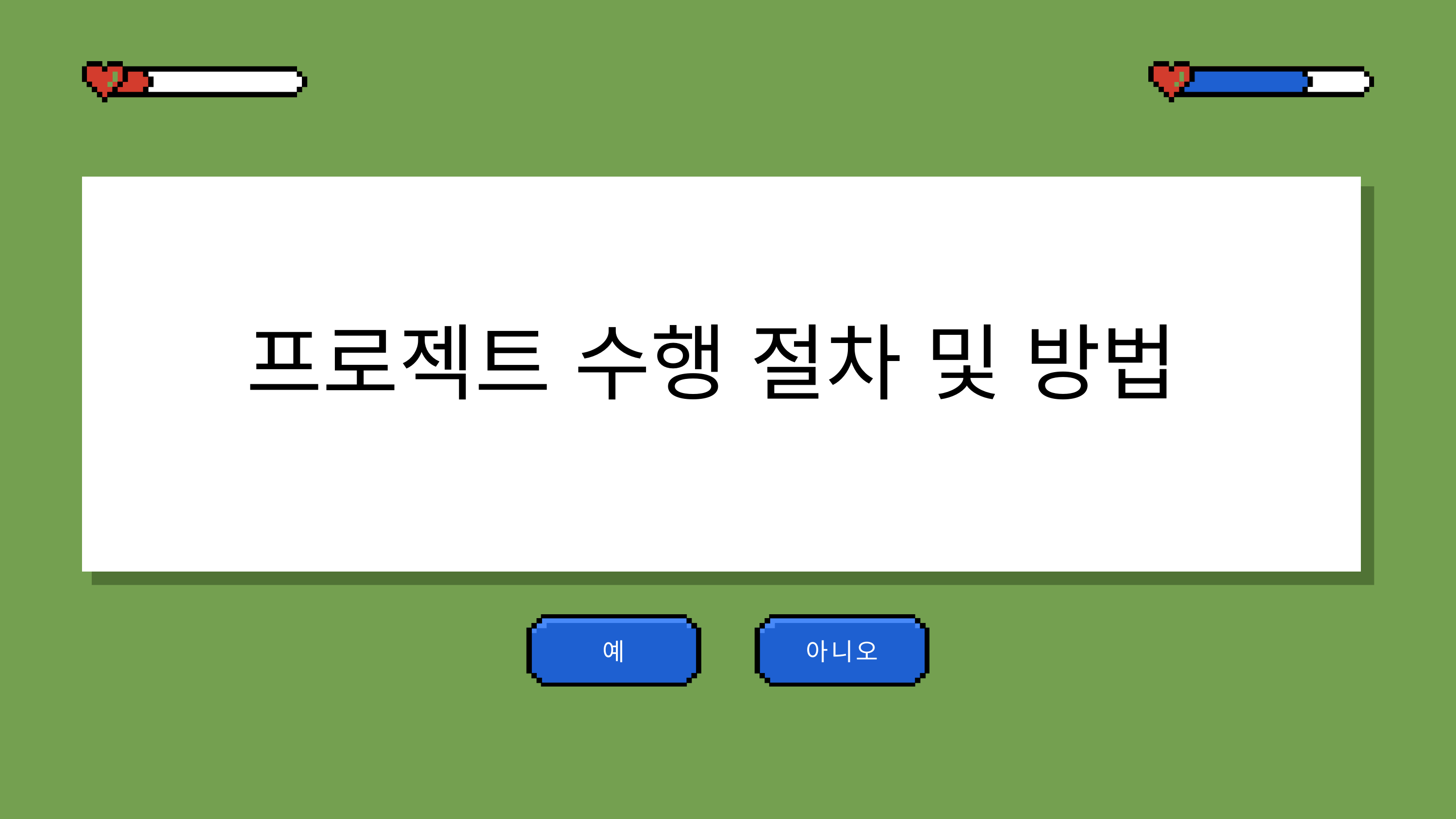

프로젝트 수행 절차 및 방법

예
아니오